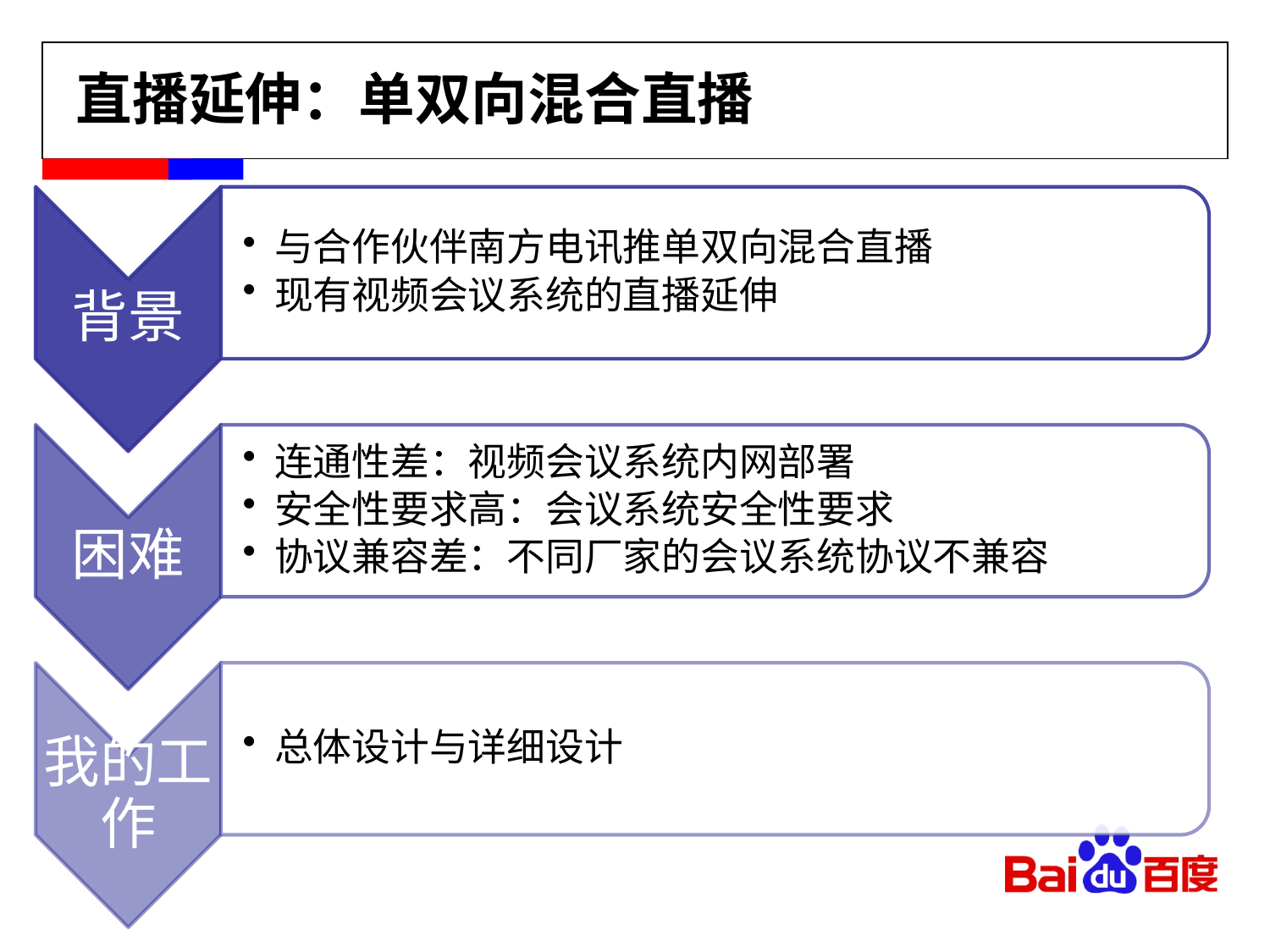

# 直播延伸：单双向混合直播
背景
与合作伙伴南方电讯推单双向混合直播
现有视频会议系统的直播延伸
困难
连通性差：视频会议系统内网部署
安全性要求高：会议系统安全性要求
协议兼容差：不同厂家的会议系统协议不兼容
我的工作
总体设计与详细设计